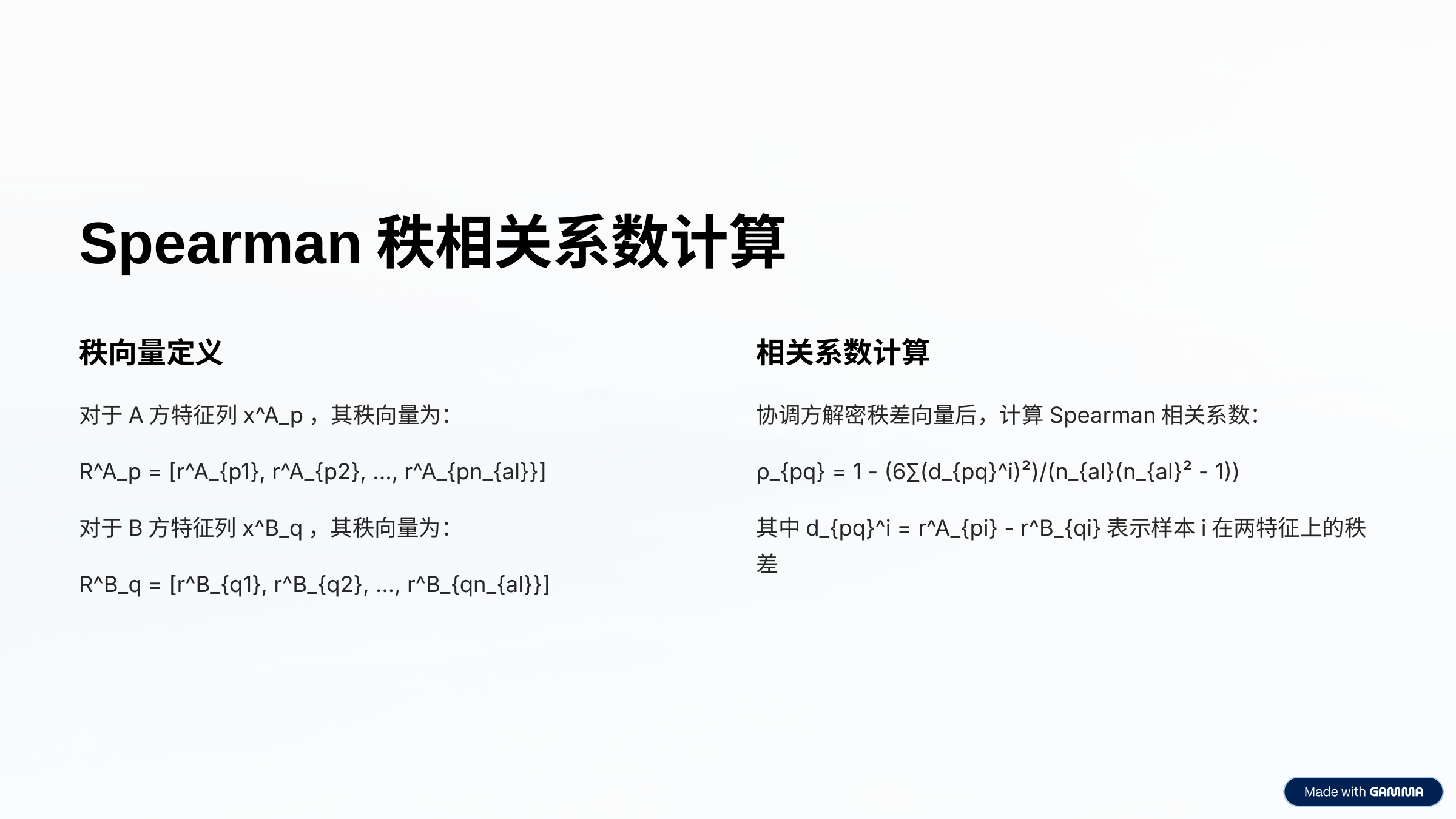

Spearman秩相关系数计算
秩向量定义
相关系数计算
对于A方特征列x^A_p，其秩向量为：
协调方解密秩差向量后，计算Spearman相关系数：
R^A_p = [r^A_{p1}, r^A_{p2}, ..., r^A_{pn_{al}}]
ρ_{pq} = 1 - (6∑(d_{pq}^i)²)/(n_{al}(n_{al}² - 1))
对于B方特征列x^B_q，其秩向量为：
其中d_{pq}^i = r^A_{pi} - r^B_{qi}表示样本i在两特征上的秩差
R^B_q = [r^B_{q1}, r^B_{q2}, ..., r^B_{qn_{al}}]